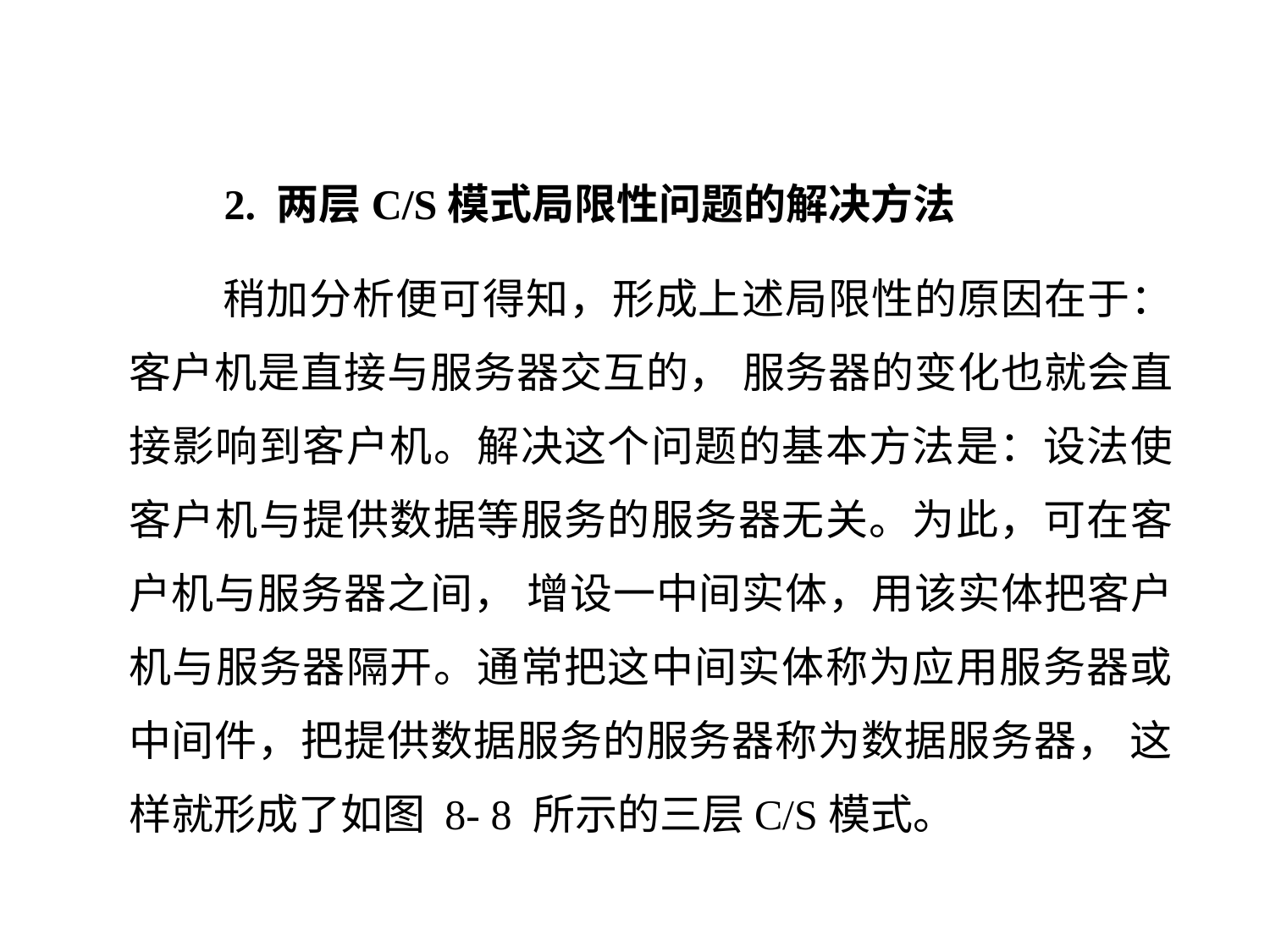

2. 两层C/S模式局限性问题的解决方法
        稍加分析便可得知，形成上述局限性的原因在于： 客户机是直接与服务器交互的， 服务器的变化也就会直接影响到客户机。解决这个问题的基本方法是：设法使客户机与提供数据等服务的服务器无关。为此，可在客户机与服务器之间， 增设一中间实体，用该实体把客户机与服务器隔开。通常把这中间实体称为应用服务器或中间件，把提供数据服务的服务器称为数据服务器， 这样就形成了如图 8- 8 所示的三层C/S模式。